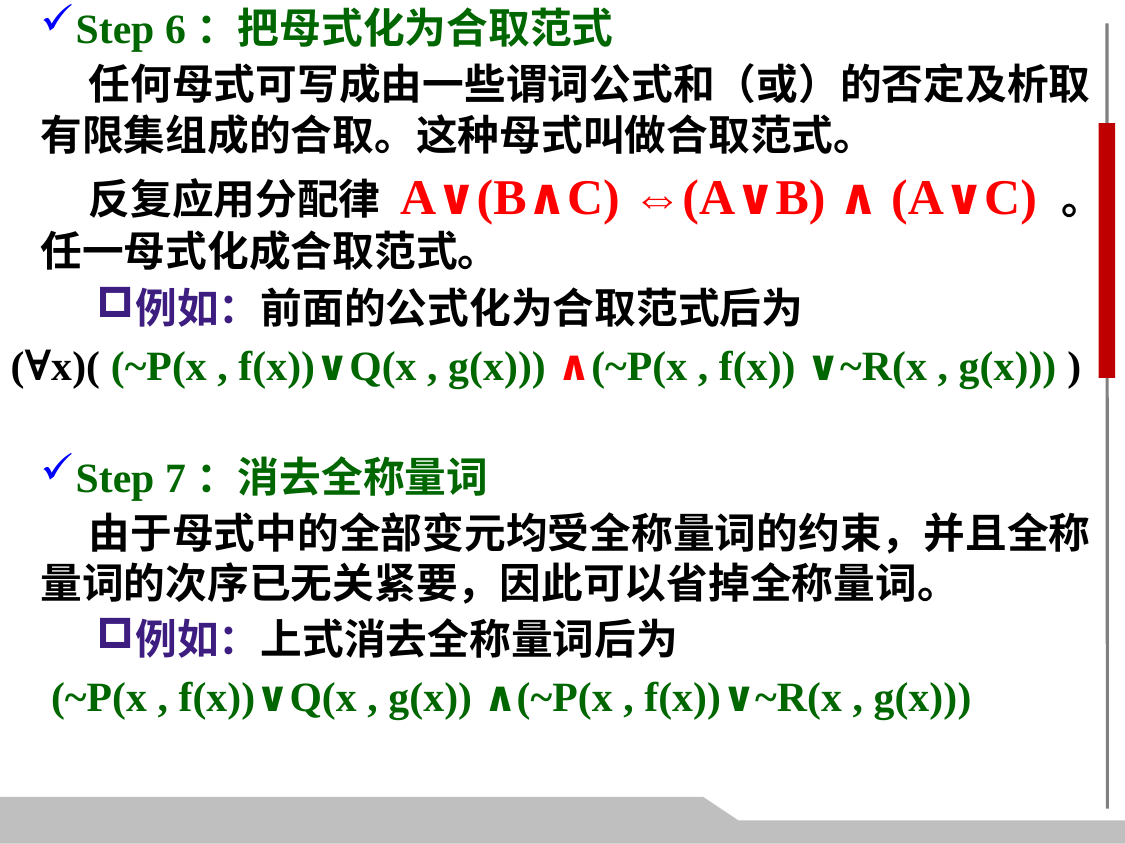

Step 6：把母式化为合取范式
    任何母式可写成由一些谓词公式和（或）的否定及析取有限集组成的合取。这种母式叫做合取范式。
    反复应用分配律 A∨(B∧C) ⇔(A∨B) ∧ (A∨C) 。任一母式化成合取范式。
例如：前面的公式化为合取范式后为
 (∀x)( (~P(x , f(x))∨Q(x , g(x))) ∧(~P(x , f(x)) ∨~R(x , g(x))) )

Step 7：消去全称量词
    由于母式中的全部变元均受全称量词的约束，并且全称量词的次序已无关紧要，因此可以省掉全称量词。
例如：上式消去全称量词后为
 (~P(x , f(x))∨Q(x , g(x)) ∧(~P(x , f(x))∨~R(x , g(x)))